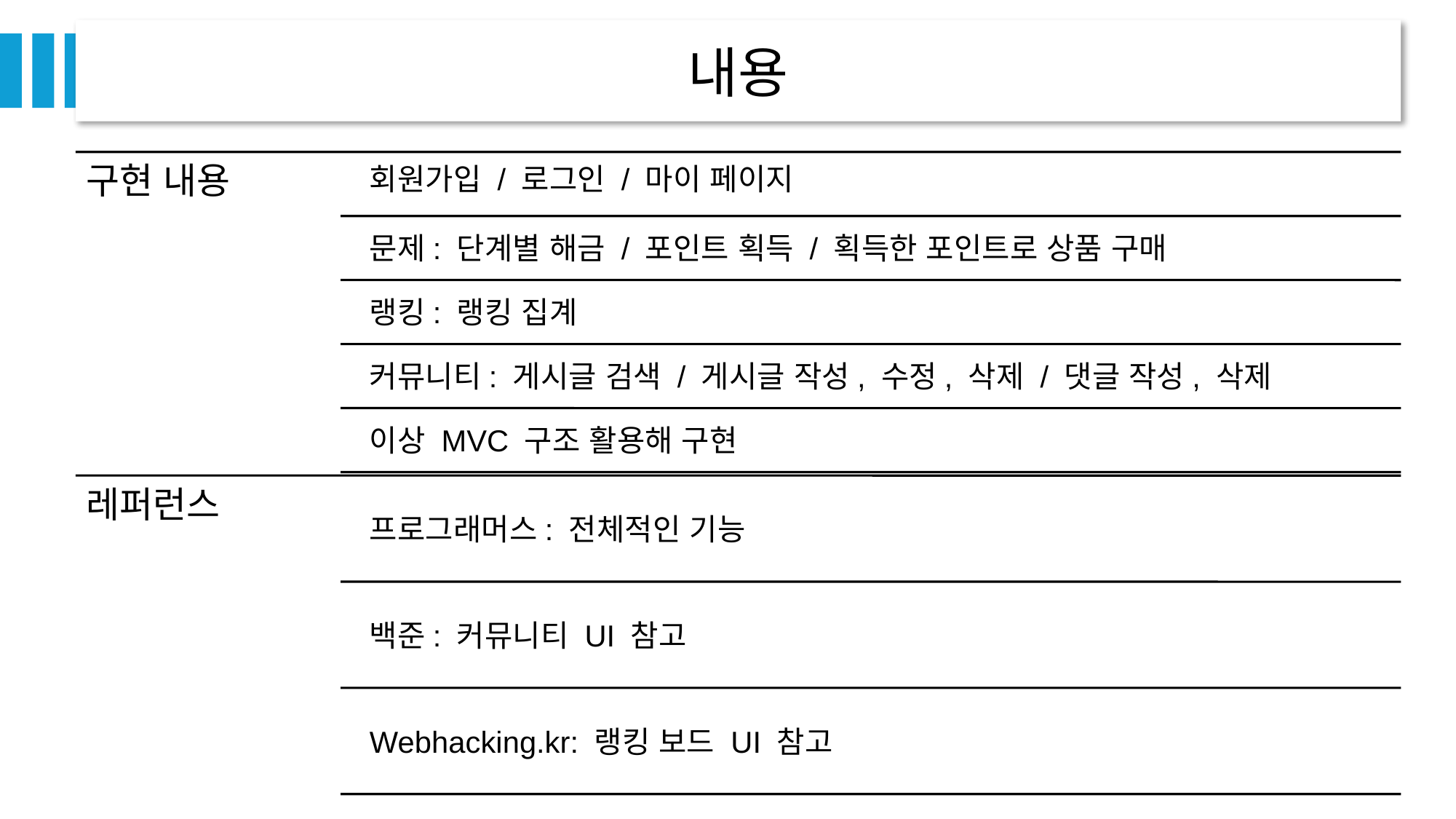

내용

구현 내용
회원가입 / 로그인 / 마이 페이지
문제: 단계별 해금 / 포인트 획득 / 획득한 포인트로 상품 구매
랭킹: 랭킹 집계
커뮤니티: 게시글 검색 / 게시글 작성, 수정, 삭제 / 댓글 작성, 삭제
이상 MVC 구조 활용해 구현
레퍼런스
프로그래머스: 전체적인 기능
백준: 커뮤니티 UI 참고
Webhacking.kr: 랭킹 보드 UI 참고